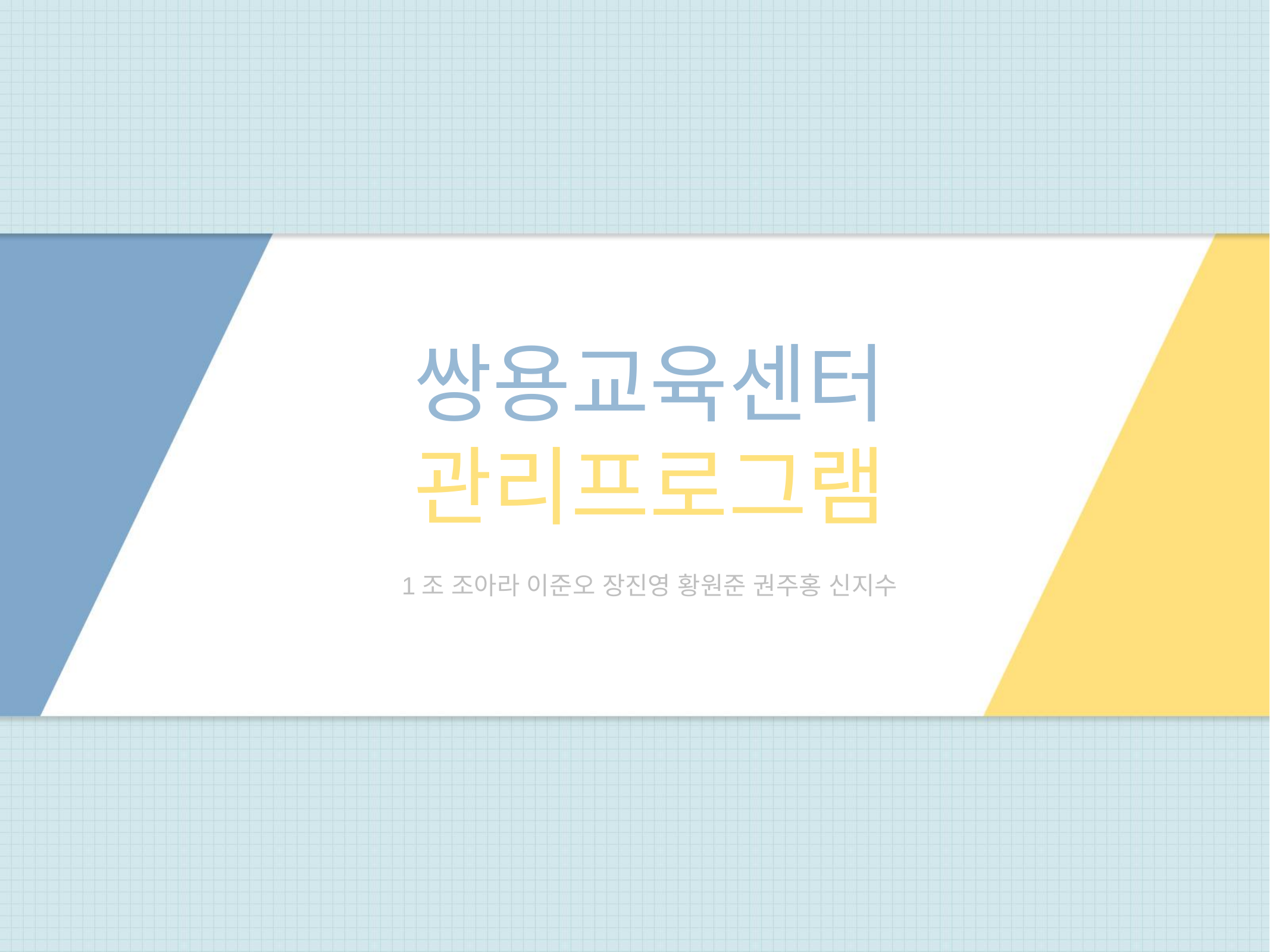

# 쌍용교육센터
관리프로그램
1조 조아라 이준오 장진영 황원준 권주홍 신지수